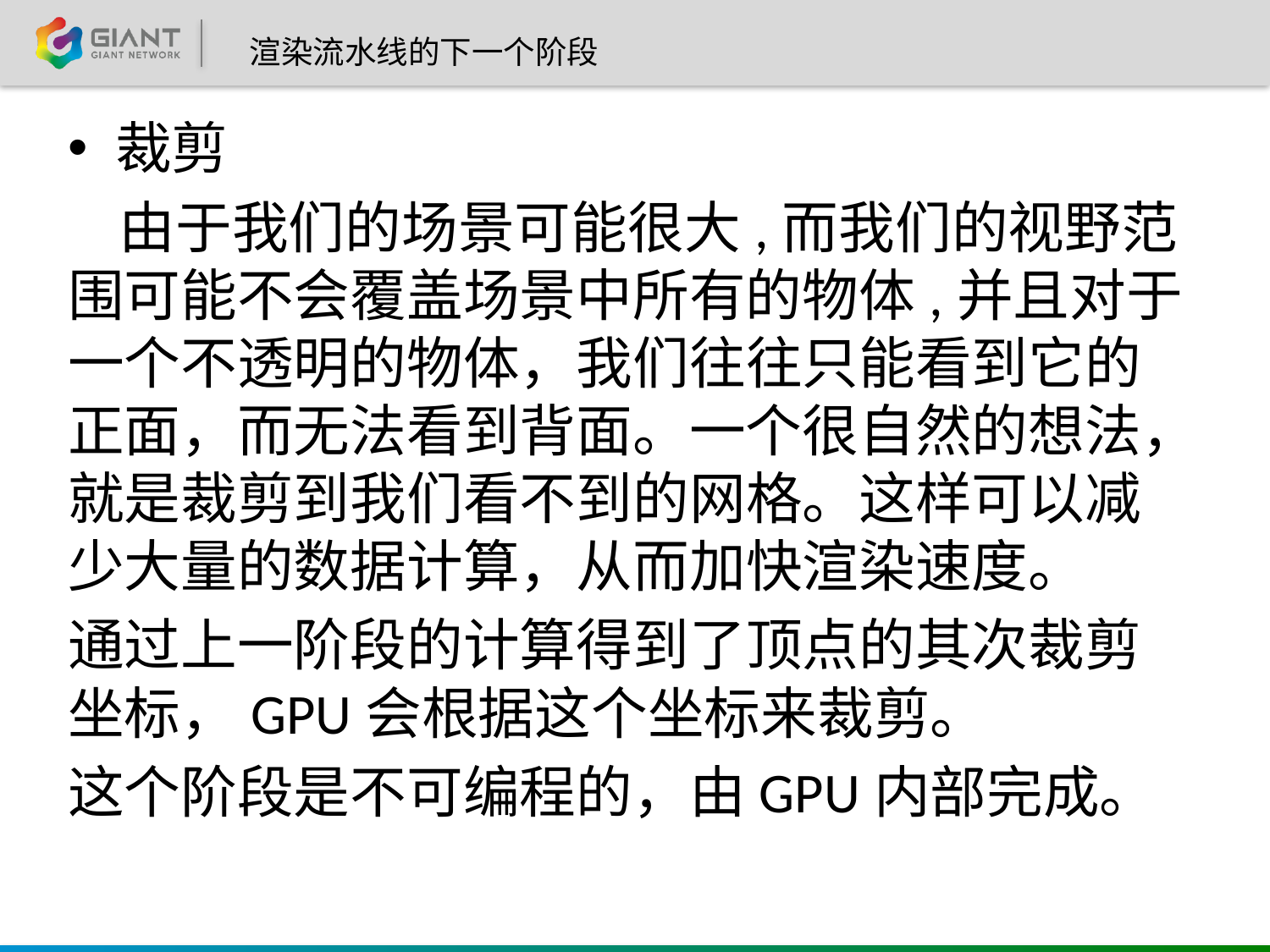

渲染流水线的下一个阶段
裁剪
   由于我们的场景可能很大,而我们的视野范围可能不会覆盖场景中所有的物体,并且对于一个不透明的物体，我们往往只能看到它的正面，而无法看到背面。一个很自然的想法，就是裁剪到我们看不到的网格。这样可以减少大量的数据计算，从而加快渲染速度。
通过上一阶段的计算得到了顶点的其次裁剪坐标，GPU会根据这个坐标来裁剪。
这个阶段是不可编程的，由GPU内部完成。